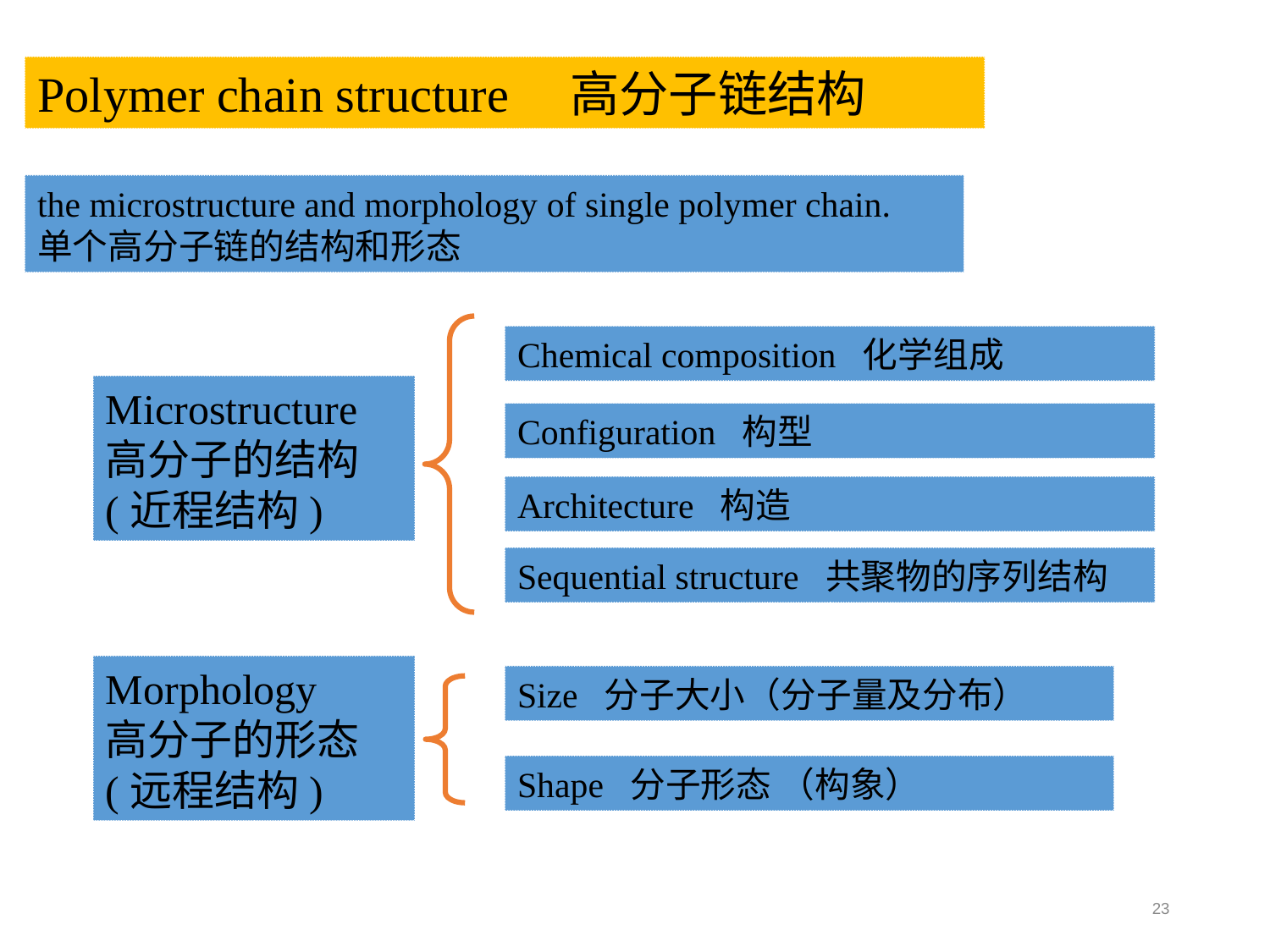

Polymer chain structure    高分子链结构
the microstructure and morphology of single polymer chain.    单个高分子链的结构和形态

Chemical composition  化学组成
Microstructure
高分子的结构
(近程结构)
Configuration  构型
Architecture  构造
Sequential structure  共聚物的序列结构
Morphology
高分子的形态
(远程结构)
Size  分子大小（分子量及分布）

Shape  分子形态 （构象）
23